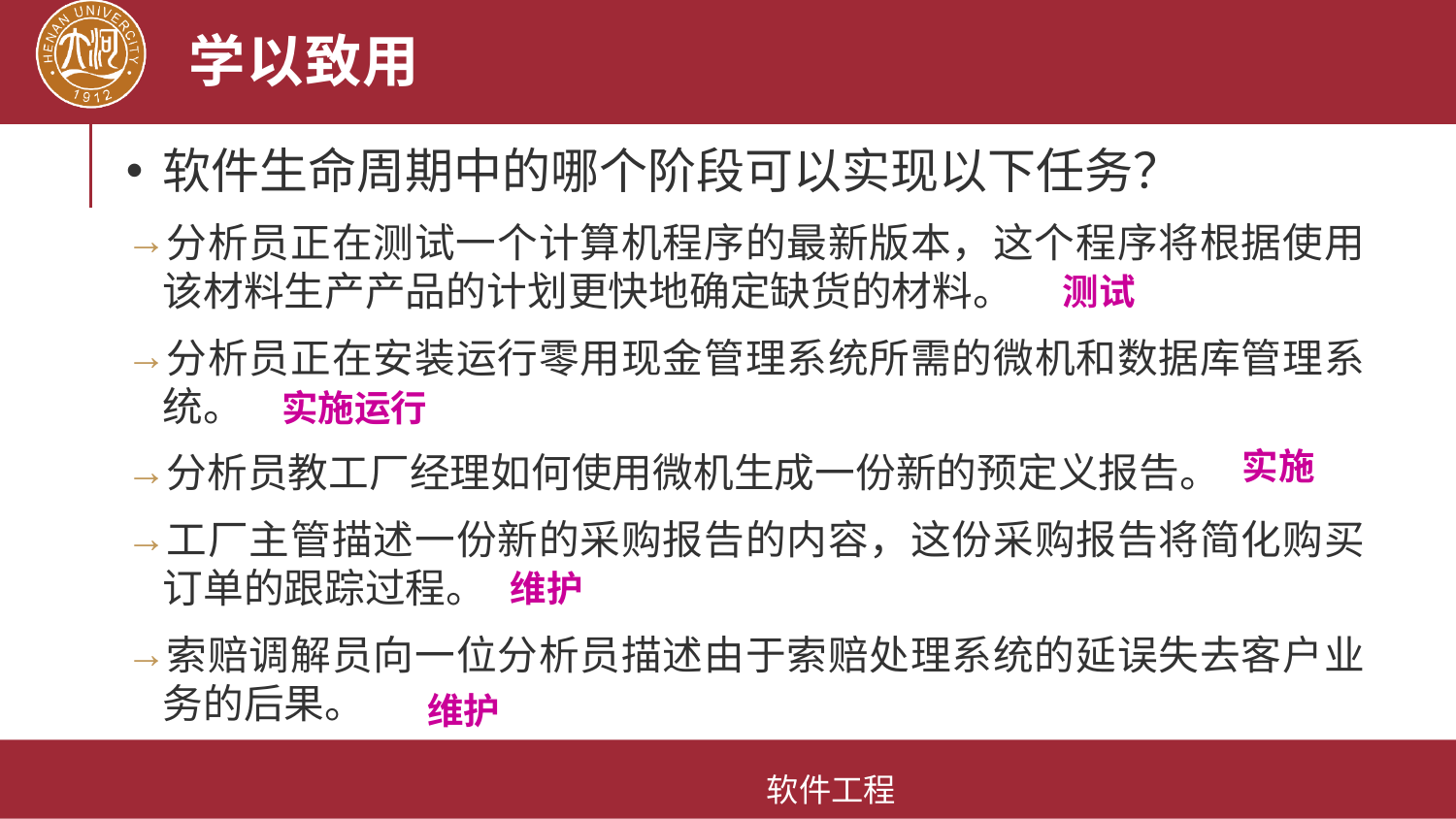

# 学以致用
软件生命周期中的哪个阶段可以实现以下任务？
分析员正在测试一个计算机程序的最新版本，这个程序将根据使用该材料生产产品的计划更快地确定缺货的材料。
分析员正在安装运行零用现金管理系统所需的微机和数据库管理系统。
分析员教工厂经理如何使用微机生成一份新的预定义报告。
工厂主管描述一份新的采购报告的内容，这份采购报告将简化购买订单的跟踪过程。
索赔调解员向一位分析员描述由于索赔处理系统的延误失去客户业务的后果。
测试
实施运行
实施
维护
维护

软件工程
78